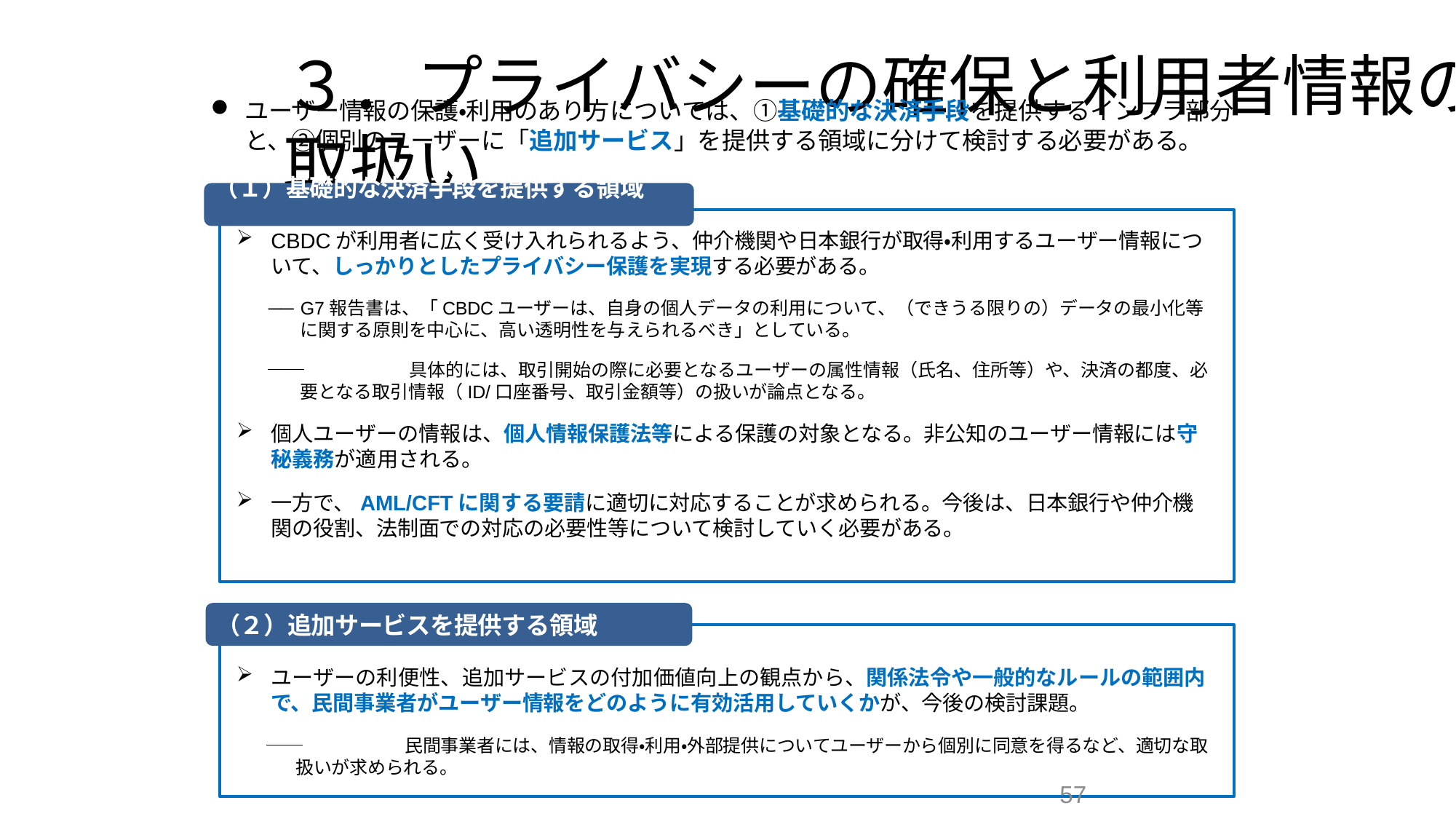

# ３．プライバシーの確保と利用者情報の取扱い
ユーザー情報の保護・利用のあり方については、①基礎的な決済手段を提供するインフラ部分と、②個別のユーザーに「追加サービス」を提供する領域に分けて検討する必要がある。

（１）基礎的な決済手段を提供する領域
CBDCが利用者に広く受け入れられるよう、仲介機関や日本銀行が取得・利用するユーザー情報について、しっかりとしたプライバシー保護を実現する必要がある。
──	G7報告書は、「CBDCユーザーは、自身の個人データの利用について、（できうる限りの）データの最小化等に関する原則を中心に、高い透明性を与えられるべき」としている。
──	具体的には、取引開始の際に必要となるユーザーの属性情報（氏名、住所等）や、決済の都度、必要となる取引情報（ID/口座番号、取引金額等）の扱いが論点となる。
個人ユーザーの情報は、個人情報保護法等による保護の対象となる。非公知のユーザー情報には守秘義務が適用される。
一方で、AML/CFTに関する要請に適切に対応することが求められる。今後は、日本銀行や仲介機関の役割、法制面での対応の必要性等について検討していく必要がある。

（２）追加サービスを提供する領域
ユーザーの利便性、追加サービスの付加価値向上の観点から、関係法令や一般的なルールの範囲内で、民間事業者がユーザー情報をどのように有効活用していくかが、今後の検討課題。
──	民間事業者には、情報の取得・利用・外部提供についてユーザーから個別に同意を得るなど、適切な取扱いが求められる。
57